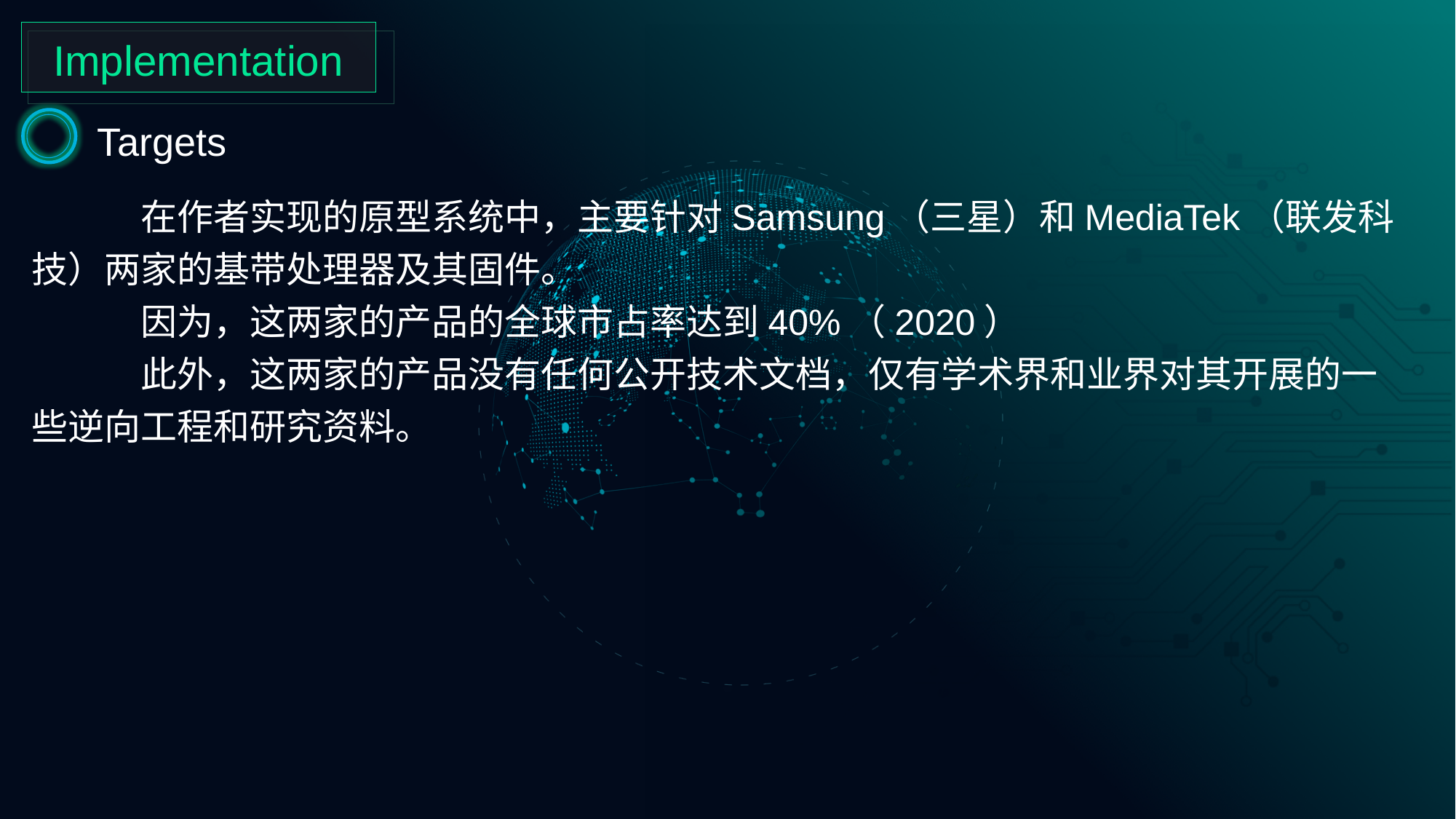

Implementation

Targets
	在作者实现的原型系统中，主要针对Samsung（三星）和MediaTek（联发科技）两家的基带处理器及其固件。
	因为，这两家的产品的全球市占率达到40%（2020）
	此外，这两家的产品没有任何公开技术文档，仅有学术界和业界对其开展的一些逆向工程和研究资料。